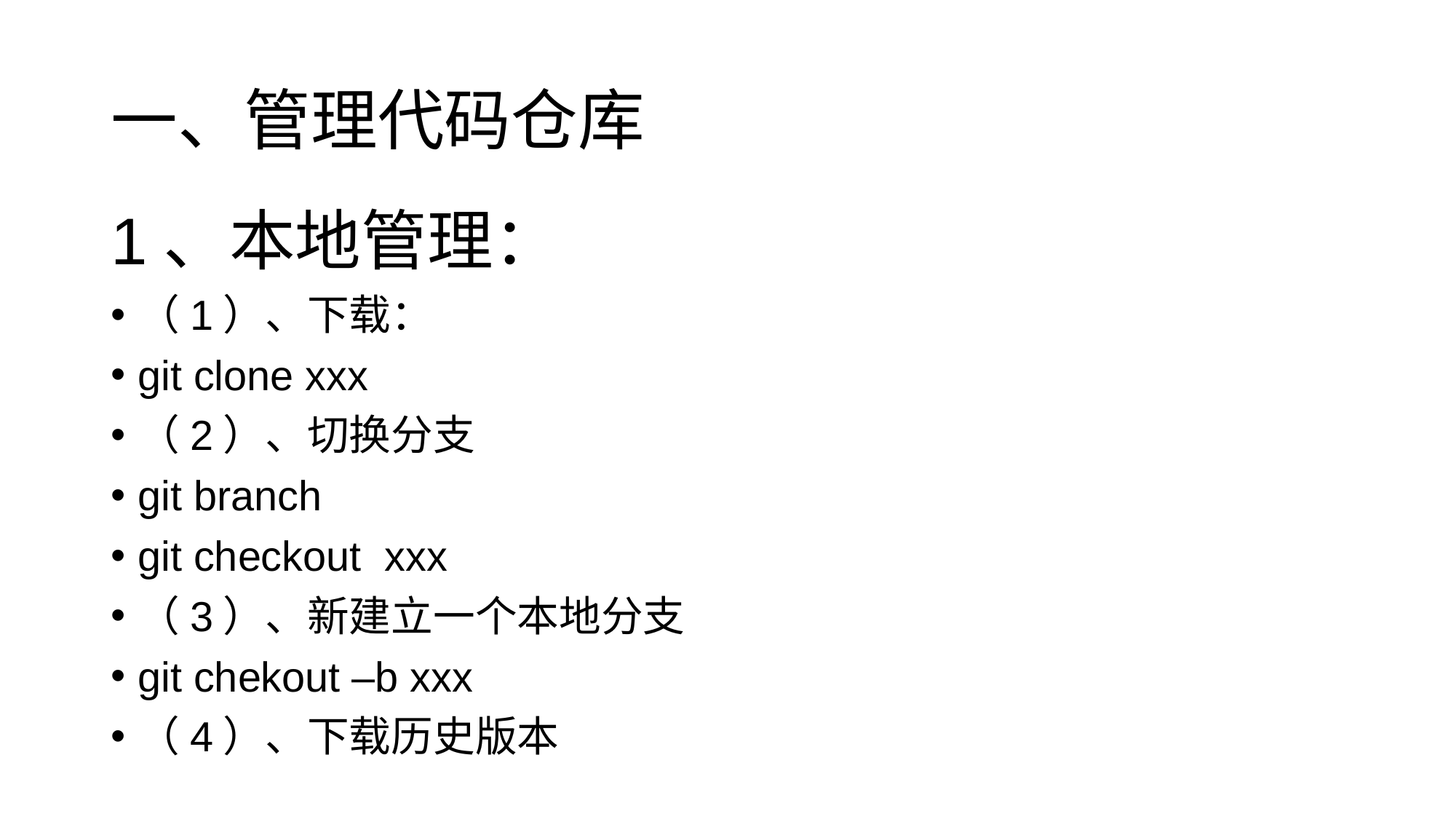

# 一、管理代码仓库
1、本地管理：
（1）、下载：
git clone xxx
（2）、切换分支
git branch
git checkout  xxx
（3）、新建立一个本地分支
git chekout –b xxx
（4）、下载历史版本